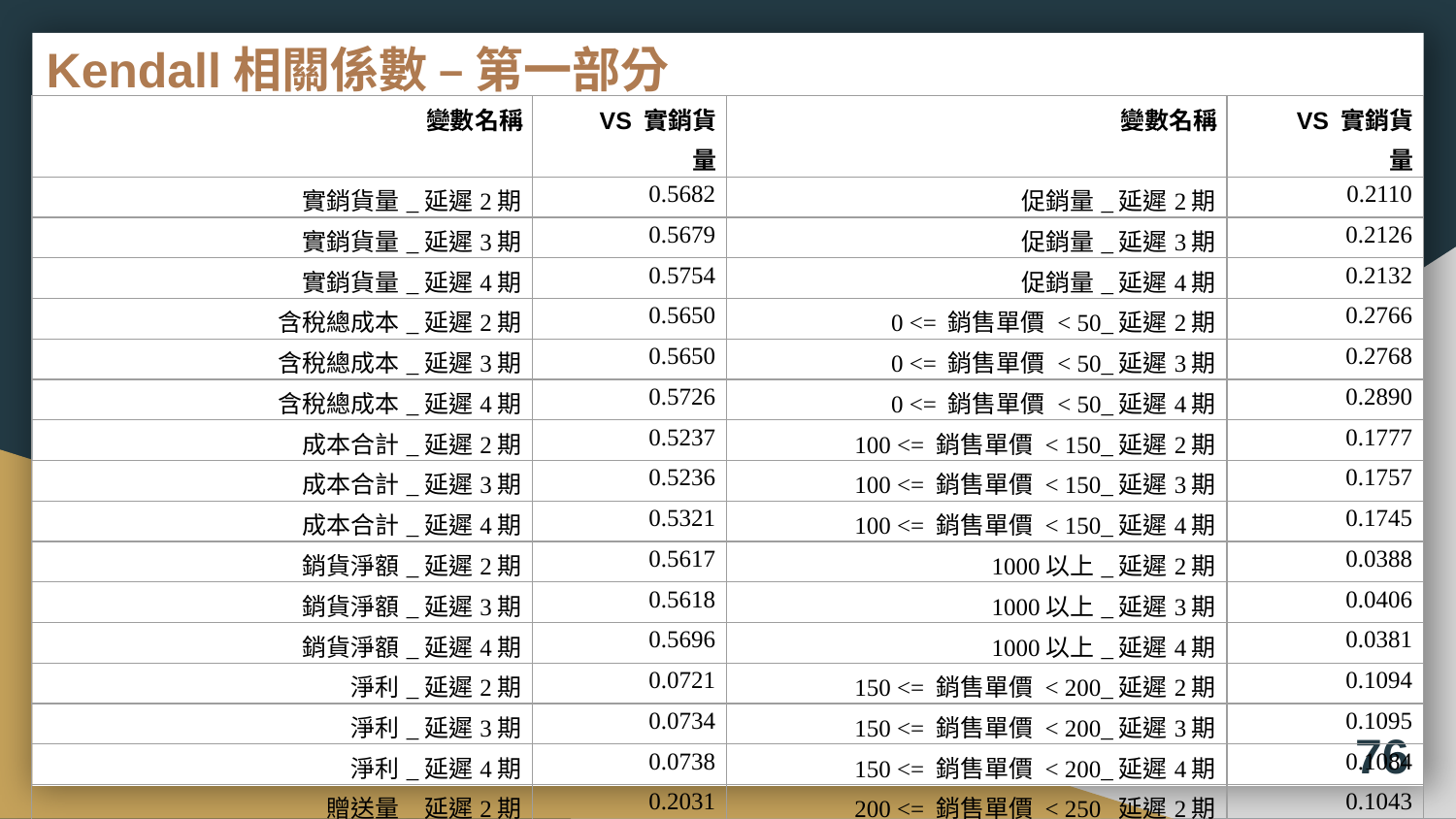

# Kendall相關係數 – 第一部分
| 變數名稱 | VS 實銷貨量 | 變數名稱 | VS 實銷貨量 |
| --- | --- | --- | --- |
| 實銷貨量\_延遲2期 | 0.5682 | 促銷量\_延遲2期 | 0.2110 |
| 實銷貨量\_延遲3期 | 0.5679 | 促銷量\_延遲3期 | 0.2126 |
| 實銷貨量\_延遲4期 | 0.5754 | 促銷量\_延遲4期 | 0.2132 |
| 含稅總成本\_延遲2期 | 0.5650 | 0 <= 銷售單價 < 50\_延遲2期 | 0.2766 |
| 含稅總成本\_延遲3期 | 0.5650 | 0 <= 銷售單價 < 50\_延遲3期 | 0.2768 |
| 含稅總成本\_延遲4期 | 0.5726 | 0 <= 銷售單價 < 50\_延遲4期 | 0.2890 |
| 成本合計\_延遲2期 | 0.5237 | 100 <= 銷售單價 < 150\_延遲2期 | 0.1777 |
| 成本合計\_延遲3期 | 0.5236 | 100 <= 銷售單價 < 150\_延遲3期 | 0.1757 |
| 成本合計\_延遲4期 | 0.5321 | 100 <= 銷售單價 < 150\_延遲4期 | 0.1745 |
| 銷貨淨額\_延遲2期 | 0.5617 | 1000以上\_延遲2期 | 0.0388 |
| 銷貨淨額\_延遲3期 | 0.5618 | 1000以上\_延遲3期 | 0.0406 |
| 銷貨淨額\_延遲4期 | 0.5696 | 1000以上\_延遲4期 | 0.0381 |
| 淨利\_延遲2期 | 0.0721 | 150 <= 銷售單價 < 200\_延遲2期 | 0.1094 |
| 淨利\_延遲3期 | 0.0734 | 150 <= 銷售單價 < 200\_延遲3期 | 0.1095 |
| 淨利\_延遲4期 | 0.0738 | 150 <= 銷售單價 < 200\_延遲4期 | 0.1084 |
| 贈送量\_延遲2期 | 0.2031 | 200 <= 銷售單價 < 250\_延遲2期 | 0.1043 |
| 贈送量\_延遲3期 | 0.2034 | 200 <= 銷售單價 < 250\_延遲3期 | 0.1031 |
| 贈送量\_延遲4期 | 0.2046 | 200 <= 銷售單價 < 250\_延遲4期 | 0.1049 |
76